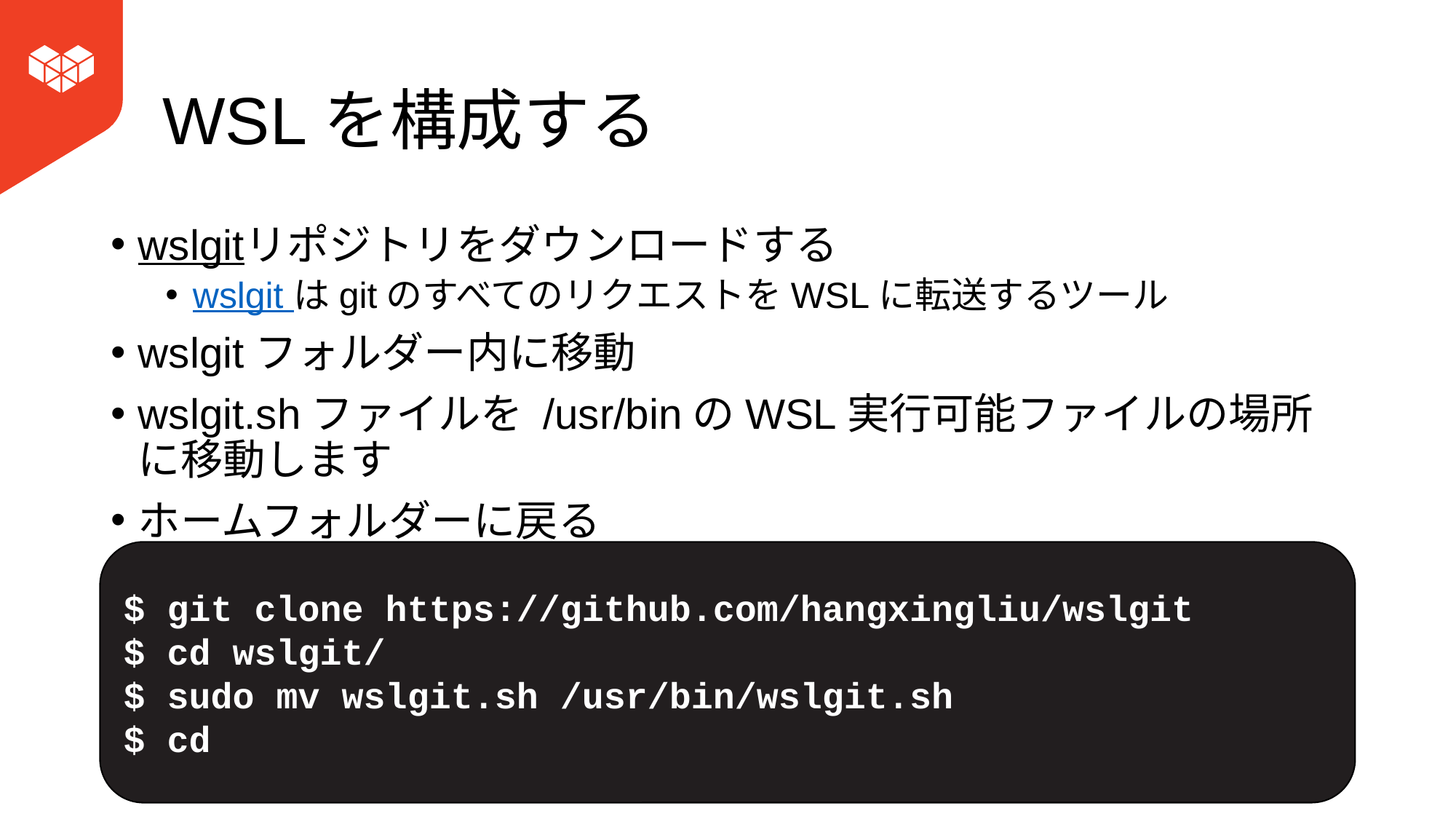

# WSLを構成する
wslgitリポジトリをダウンロードする
wslgit はgitのすべてのリクエストをWSLに転送するツール
wslgitフォルダー内に移動
wslgit.shファイルを /usr/binのWSL実行可能ファイルの場所に移動します
ホームフォルダーに戻る
$ git clone https://github.com/hangxingliu/wslgit
$ cd wslgit/
$ sudo mv wslgit.sh /usr/bin/wslgit.sh
$ cd